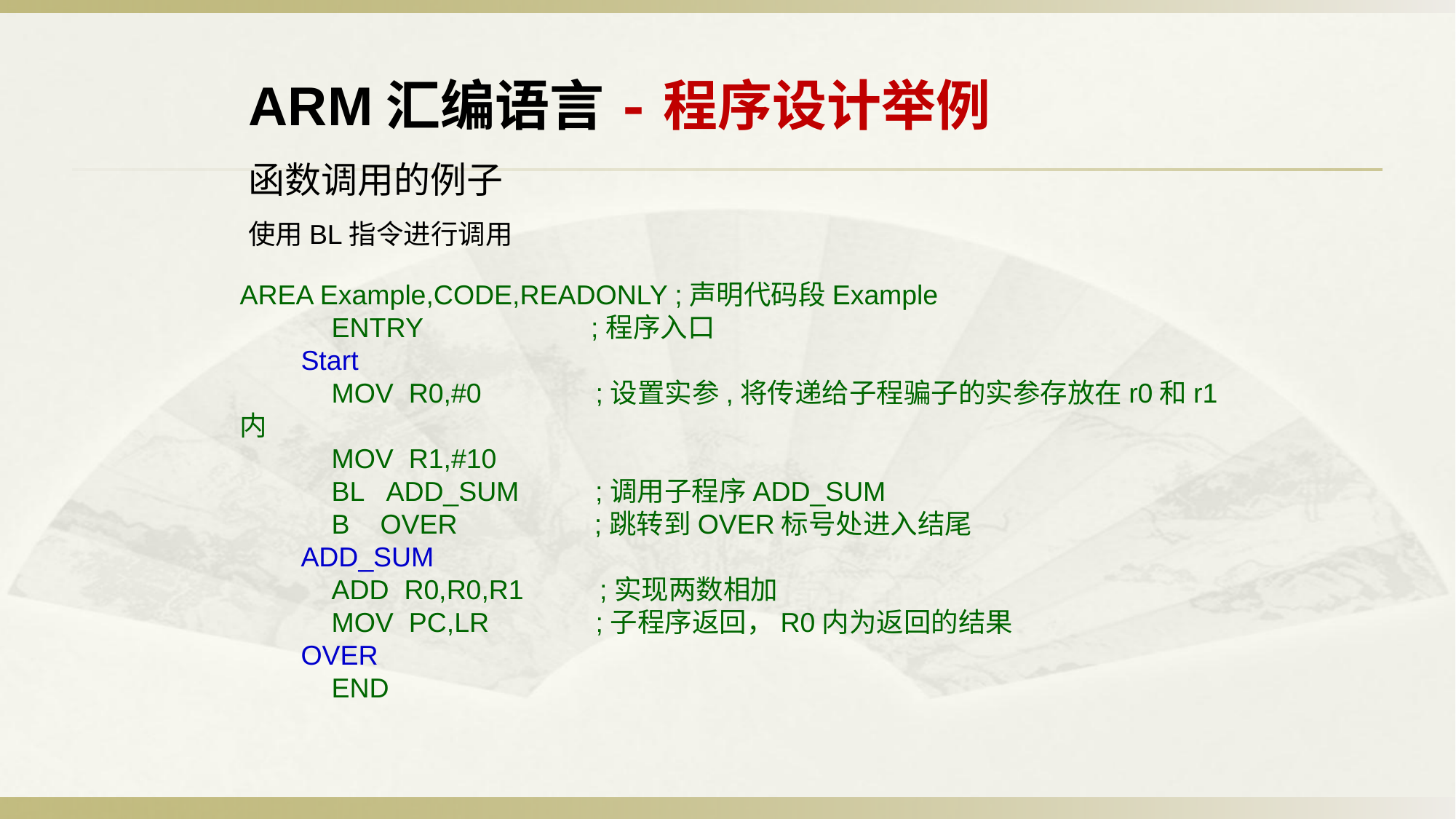

ARM汇编语言-程序设计举例
函数调用的例子
使用BL指令进行调用
AREA Example,CODE,READONLY ;声明代码段Example
            ENTRY                      ;程序入口
        Start
            MOV  R0,#0               ;设置实参,将传递给子程骗子的实参存放在r0和r1内
            MOV  R1,#10
            BL   ADD_SUM          ;调用子程序ADD_SUM
            B    OVER                  ;跳转到OVER标号处进入结尾
        ADD_SUM
            ADD  R0,R0,R1          ;实现两数相加
            MOV  PC,LR              ;子程序返回，R0内为返回的结果
        OVER
            END